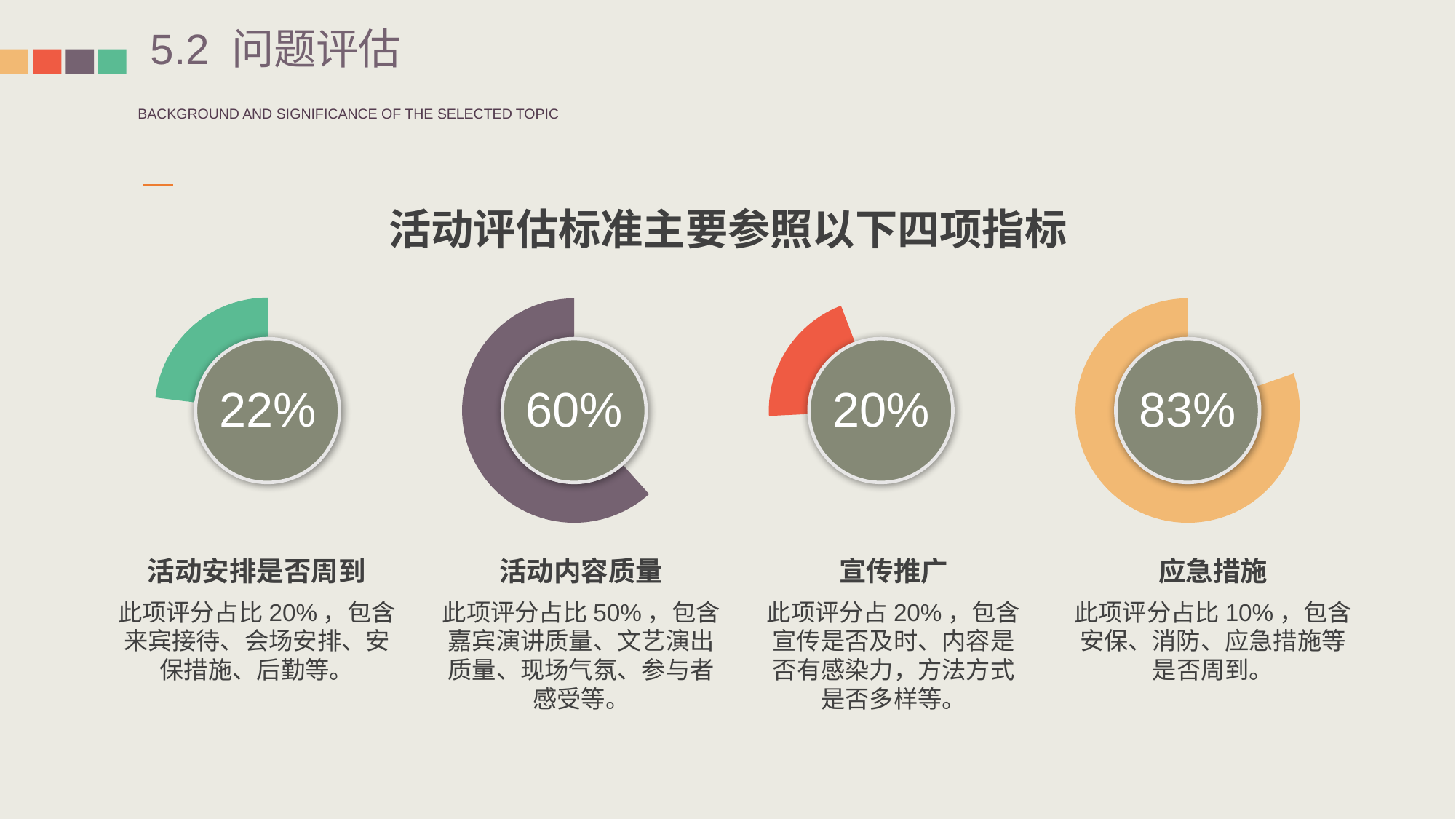

5.2 问题评估
BACKGROUND AND SIGNIFICANCE OF THE SELECTED TOPIC

活动评估标准主要参照以下四项指标

22%

60%

20%

83%

活动安排是否周到
此项评分占比20%，包含来宾接待、会场安排、安保措施、后勤等。
活动内容质量
此项评分占比50%，包含嘉宾演讲质量、文艺演出质量、现场气氛、参与者感受等。
宣传推广
此项评分占20%，包含宣传是否及时、内容是否有感染力，方法方式是否多样等。
应急措施
此项评分占比10%，包含安保、消防、应急措施等是否周到。